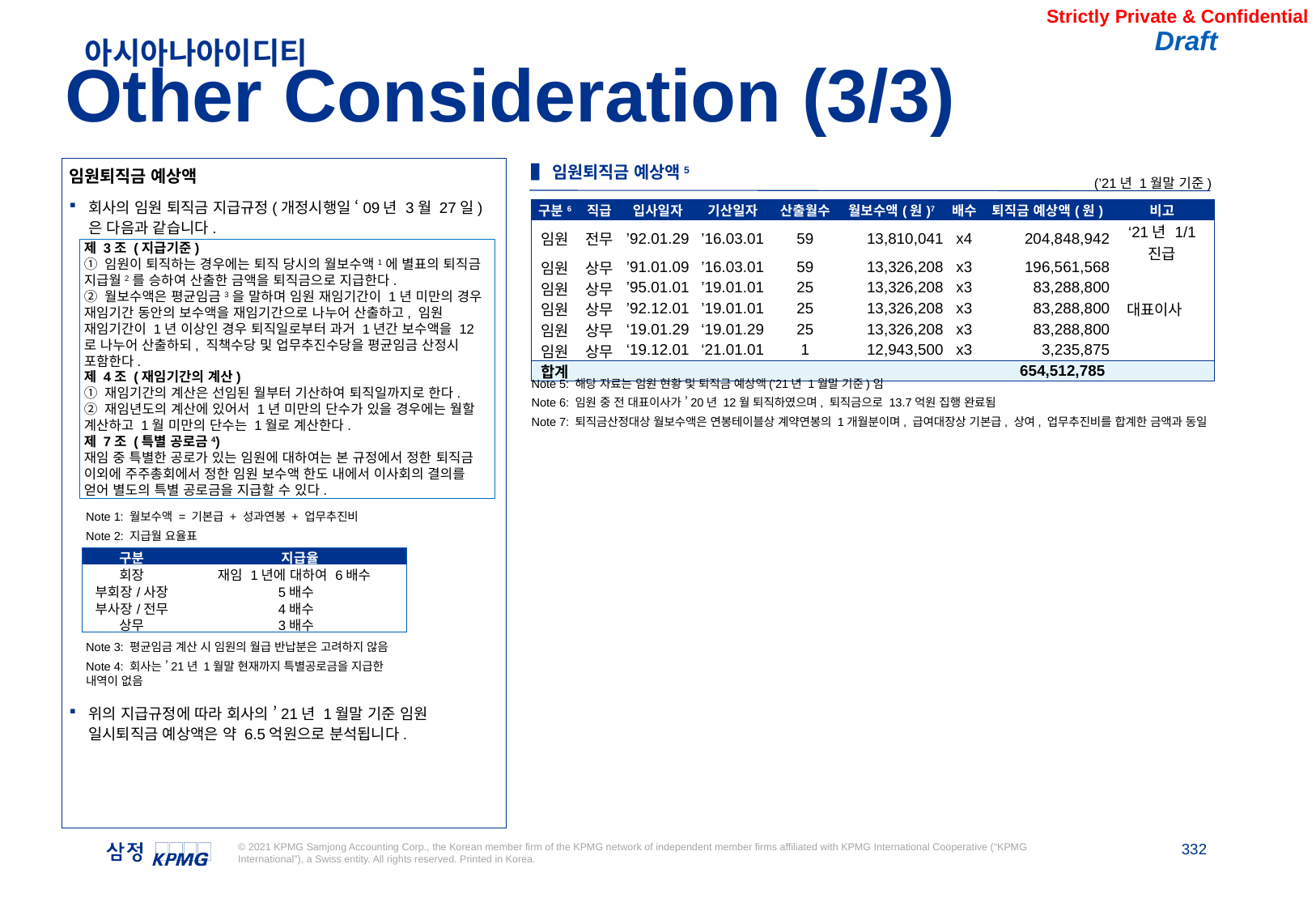

아시아나아이디티
Other Consideration (3/3)
▌임원퇴직금 예상액5

임원퇴직금 예상액
회사의 임원 퇴직금 지급규정(개정시행일 ‘09년 3월 27일)은 다음과 같습니다.

위의 지급규정에 따라 회사의 ’21년 1월말 기준 임원 일시퇴직금 예상액은 약 6.5억원으로 분석됩니다.
(’21년 1월말 기준)
| 구분6 | 직급 | 입사일자 | 기산일자 | 산출월수 | 월보수액(원)7 | 배수 | 퇴직금 예상액(원) | 비고 |
| --- | --- | --- | --- | --- | --- | --- | --- | --- |
| 임원 | 전무 | ’92.01.29 | ’16.03.01 | 59 | 13,810,041 | x4 | 204,848,942 | ‘21년 1/1 진급 |
| 임원 | 상무 | ’91.01.09 | ’16.03.01 | 59 | 13,326,208 | x3 | 196,561,568 |  |
| 임원 | 상무 | ’95.01.01 | ’19.01.01 | 25 | 13,326,208 | x3 | 83,288,800 |  |
| 임원 | 상무 | ’92.12.01 | ’19.01.01 | 25 | 13,326,208 | x3 | 83,288,800 | 대표이사 |
| 임원 | 상무 | ‘19.01.29 | ‘19.01.29 | 25 | 13,326,208 | x3 | 83,288,800 |  |
| 임원 | 상무 | ‘19.12.01 | ‘21.01.01 | 1 | 12,943,500 | x3 | 3,235,875 |  |
| 합계 |  |  |  |  |  |  | 654,512,785 |  |
제 3조 (지급기준)
① 임원이 퇴직하는 경우에는 퇴직 당시의 월보수액1에 별표의 퇴직금 지급월2를 승하여 산출한 금액을 퇴직금으로 지급한다.
② 월보수액은 평균임금3을 말하며 임원 재임기간이 1년 미만의 경우 재임기간 동안의 보수액을 재임기간으로 나누어 산출하고, 임원 재임기간이 1년 이상인 경우 퇴직일로부터 과거 1년간 보수액을 12로 나누어 산출하되, 직책수당 및 업무추진수당을 평균임금 산정시 포함한다.
제 4조 (재임기간의 계산)
① 재임기간의 계산은 선임된 월부터 기산하여 퇴직일까지로 한다.
② 재임년도의 계산에 있어서 1년 미만의 단수가 있을 경우에는 월할 계산하고 1월 미만의 단수는 1월로 계산한다.
제 7조 (특별 공로금4)
재임 중 특별한 공로가 있는 임원에 대하여는 본 규정에서 정한 퇴직금 이외에 주주총회에서 정한 임원 보수액 한도 내에서 이사회의 결의를 얻어 별도의 특별 공로금을 지급할 수 있다.
Note 5: 해당 자료는 임원 현황 및 퇴직금 예상액(’21년 1월말 기준)임
Note 6: 임원 중 전 대표이사가 ’20년 12월 퇴직하였으며, 퇴직금으로 13.7억원 집행 완료됨
Note 7: 퇴직금산정대상 월보수액은 연봉테이블상 계약연봉의 1개월분이며, 급여대장상 기본급, 상여, 업무추진비를 합계한 금액과 동일
Note 1: 월보수액 = 기본급 + 성과연봉 + 업무추진비
Note 2: 지급월 요율표

Note 3: 평균임금 계산 시 임원의 월급 반납분은 고려하지 않음
Note 4: 회사는 ’21년 1월말 현재까지 특별공로금을 지급한 내역이 없음

| 구분 | 지급율 |
| --- | --- |
| 회장 | 재임 1년에 대하여 6배수 |
| 부회장/사장 | 5배수 |
| 부사장/전무 | 4배수 |
| 상무 | 3배수 |